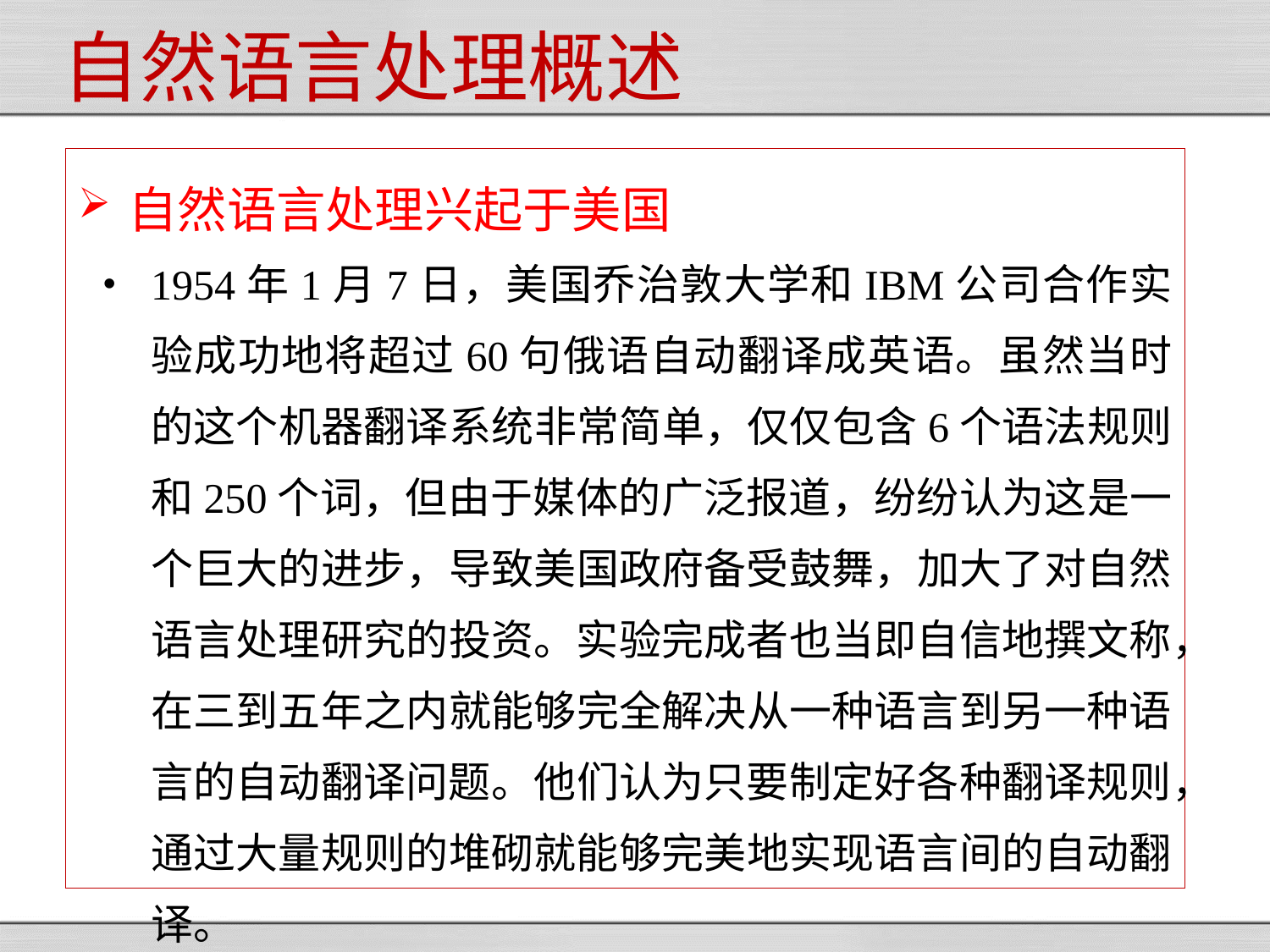

自然语言处理概述
自然语言处理兴起于美国
1954年1月7日，美国乔治敦大学和IBM公司合作实验成功地将超过60句俄语自动翻译成英语。虽然当时的这个机器翻译系统非常简单，仅仅包含6个语法规则和250个词，但由于媒体的广泛报道，纷纷认为这是一个巨大的进步，导致美国政府备受鼓舞，加大了对自然语言处理研究的投资。实验完成者也当即自信地撰文称，在三到五年之内就能够完全解决从一种语言到另一种语言的自动翻译问题。他们认为只要制定好各种翻译规则，通过大量规则的堆砌就能够完美地实现语言间的自动翻译。